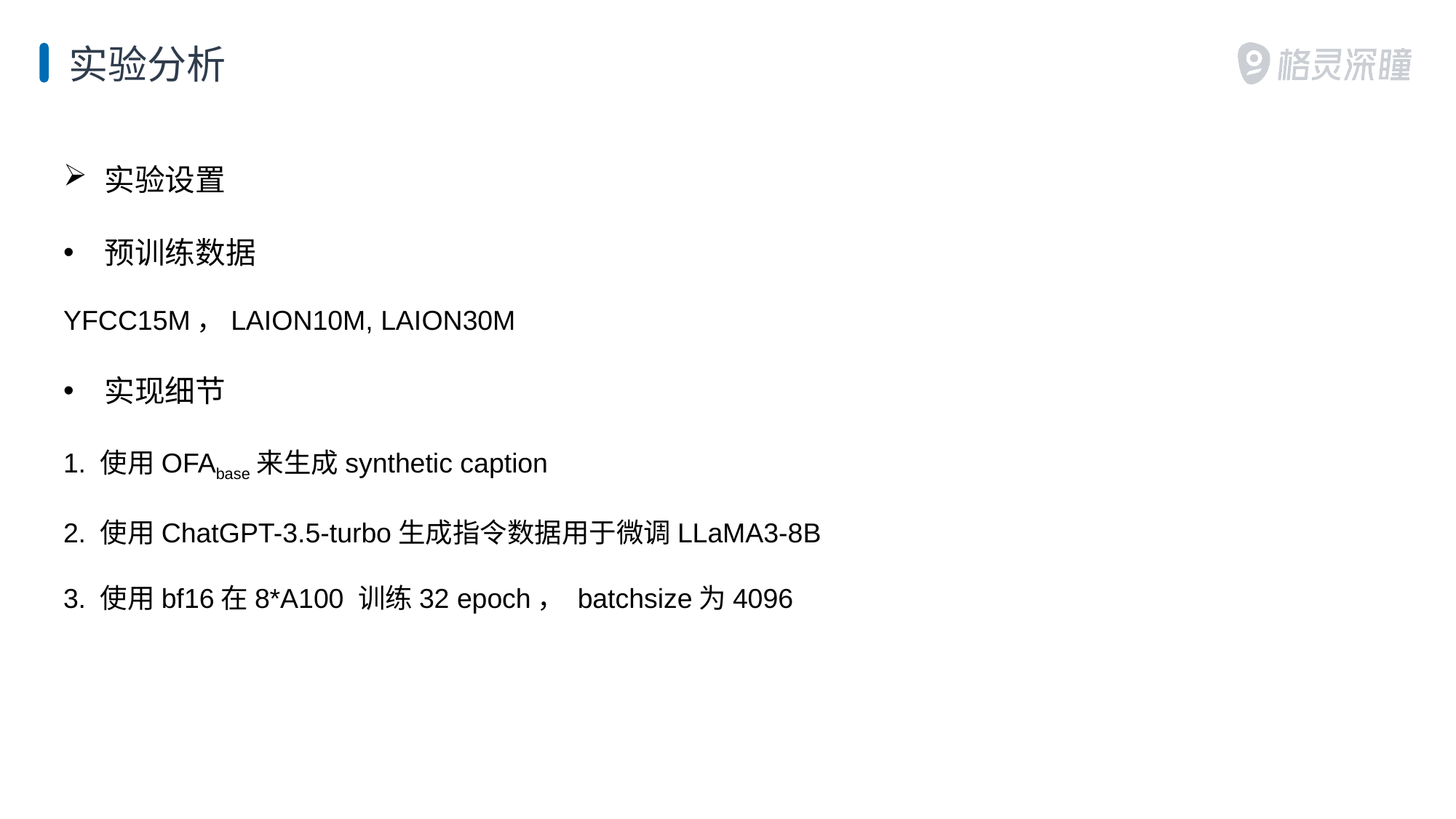

实验分析
实验设置
预训练数据
YFCC15M，LAION10M, LAION30M
实现细节
1. 使用OFAbase来生成synthetic caption
2. 使用ChatGPT-3.5-turbo生成指令数据用于微调LLaMA3-8B
3. 使用bf16在8*A100 训练32 epoch， batchsize为4096